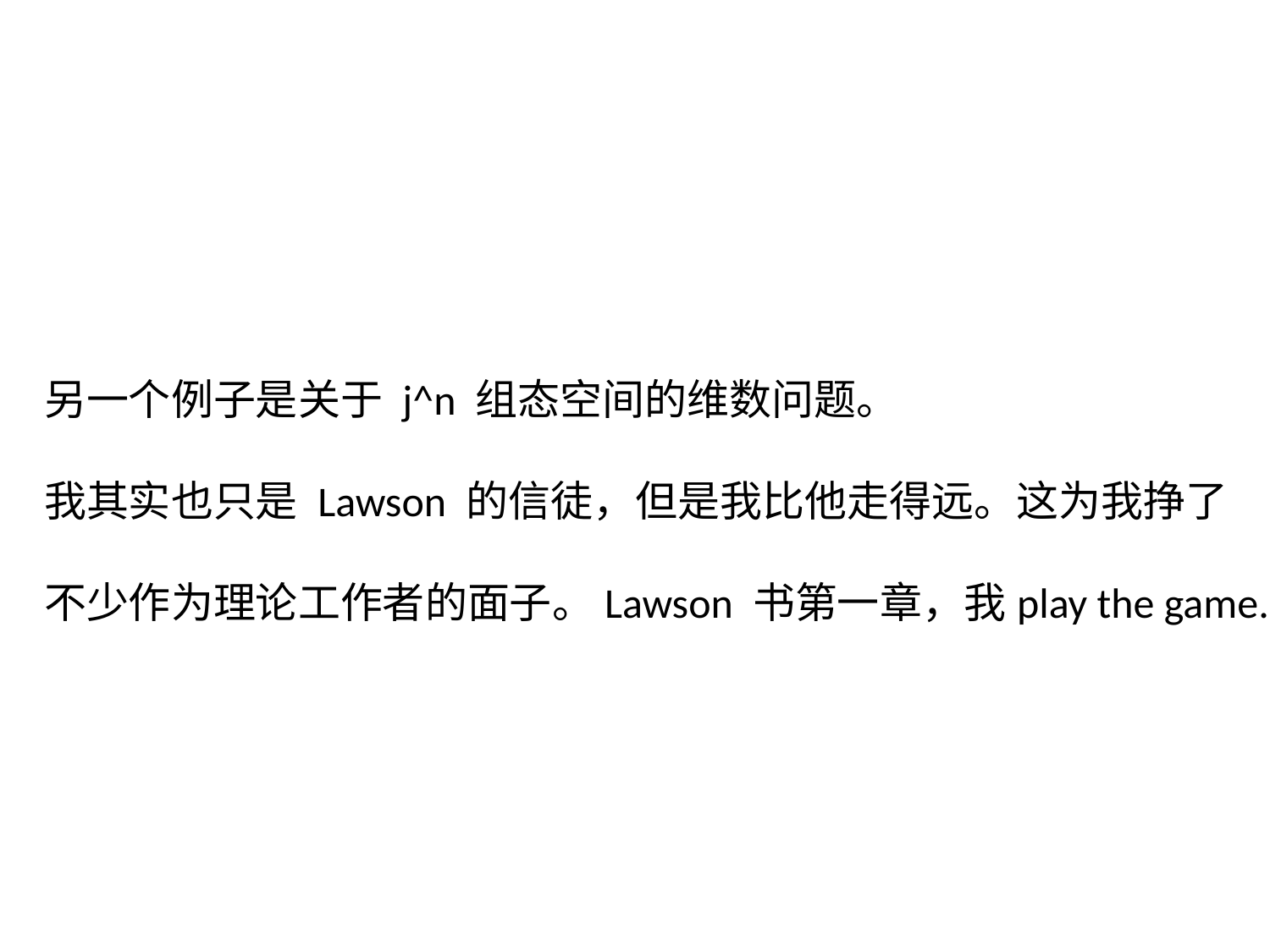

另一个例子是关于 j^n 组态空间的维数问题。
我其实也只是 Lawson 的信徒，但是我比他走得远。这为我挣了
不少作为理论工作者的面子。Lawson 书第一章，我play the game.